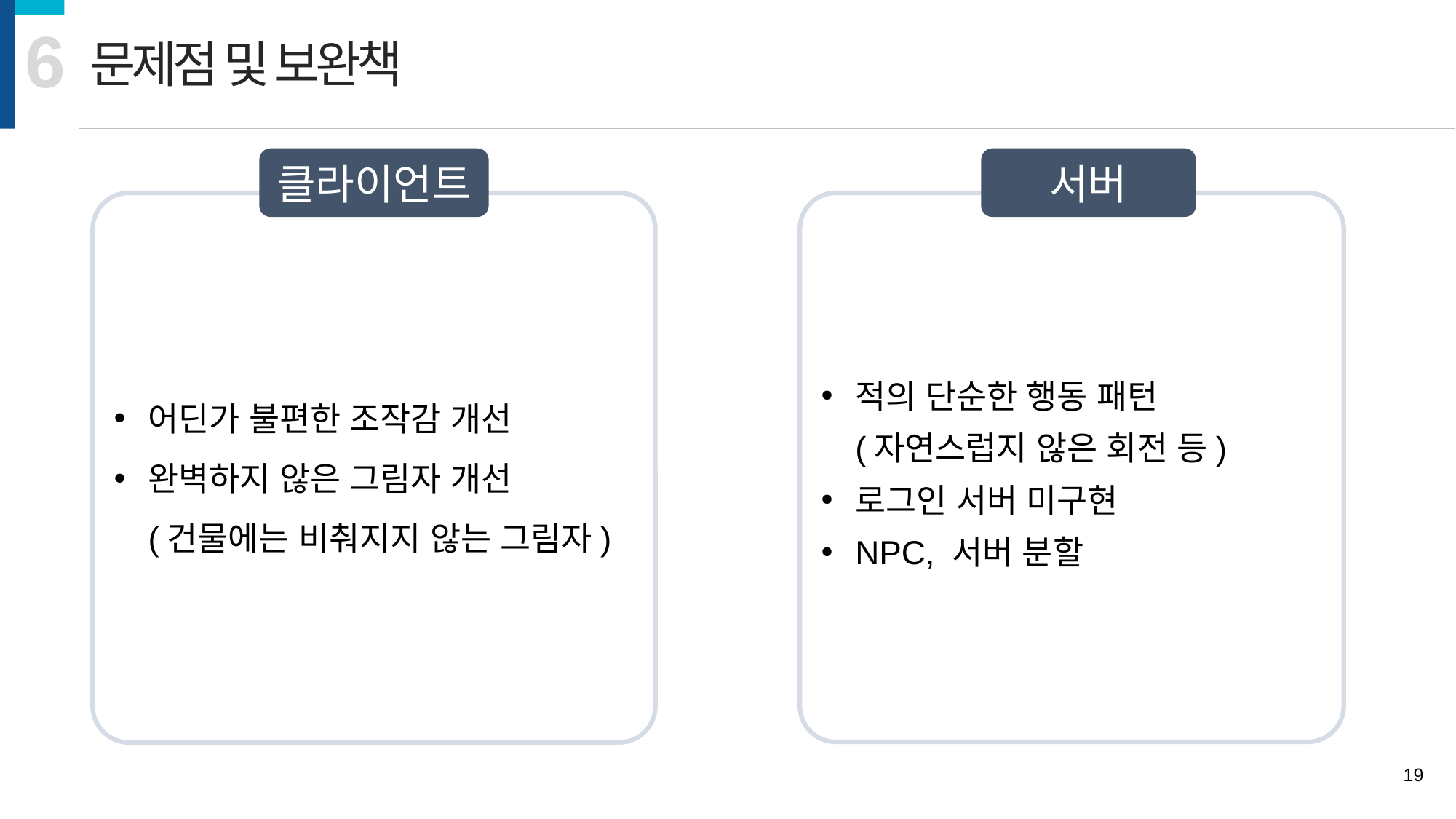

6
문제점 및 보완책
클라이언트
서버
적의 단순한 행동 패턴
(자연스럽지 않은 회전 등)
로그인 서버 미구현
NPC, 서버 분할
어딘가 불편한 조작감 개선
완벽하지 않은 그림자 개선
(건물에는 비춰지지 않는 그림자)
19